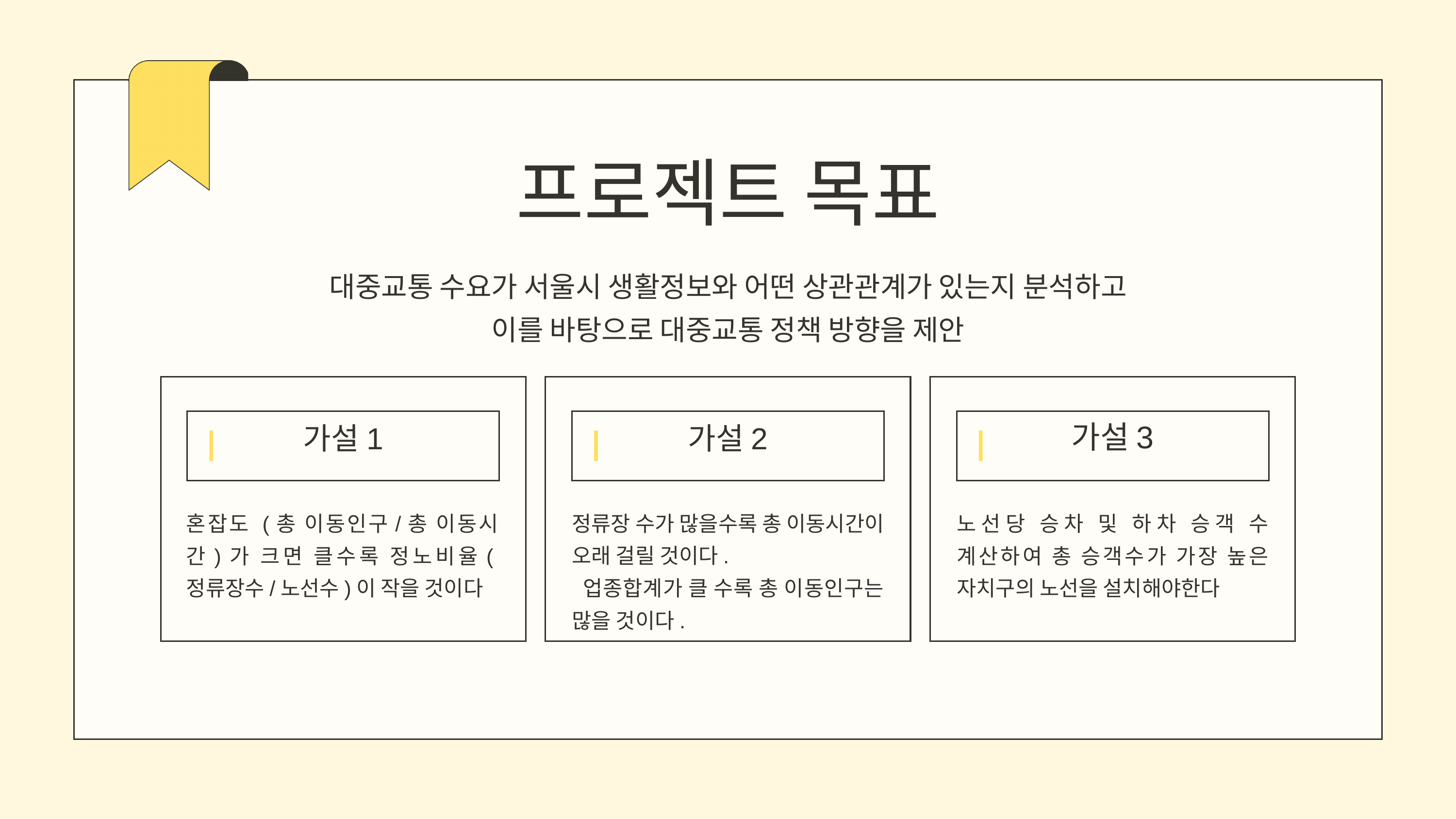

프로젝트 목표
대중교통 수요가 서울시 생활정보와 어떤 상관관계가 있는지 분석하고
이를 바탕으로 대중교통 정책 방향을 제안

가설1

가설2

가설3

혼잡도 (총 이동인구/총 이동시간)가 크면 클수록 정노비율(정류장수/노선수)이 작을 것이다
정류장 수가 많을수록 총 이동시간이 오래 걸릴 것이다.
 업종합계가 클 수록 총 이동인구는 많을 것이다.
노선당 승차 및 하차 승객 수 계산하여 총 승객수가 가장 높은 자치구의 노선을 설치해야한다